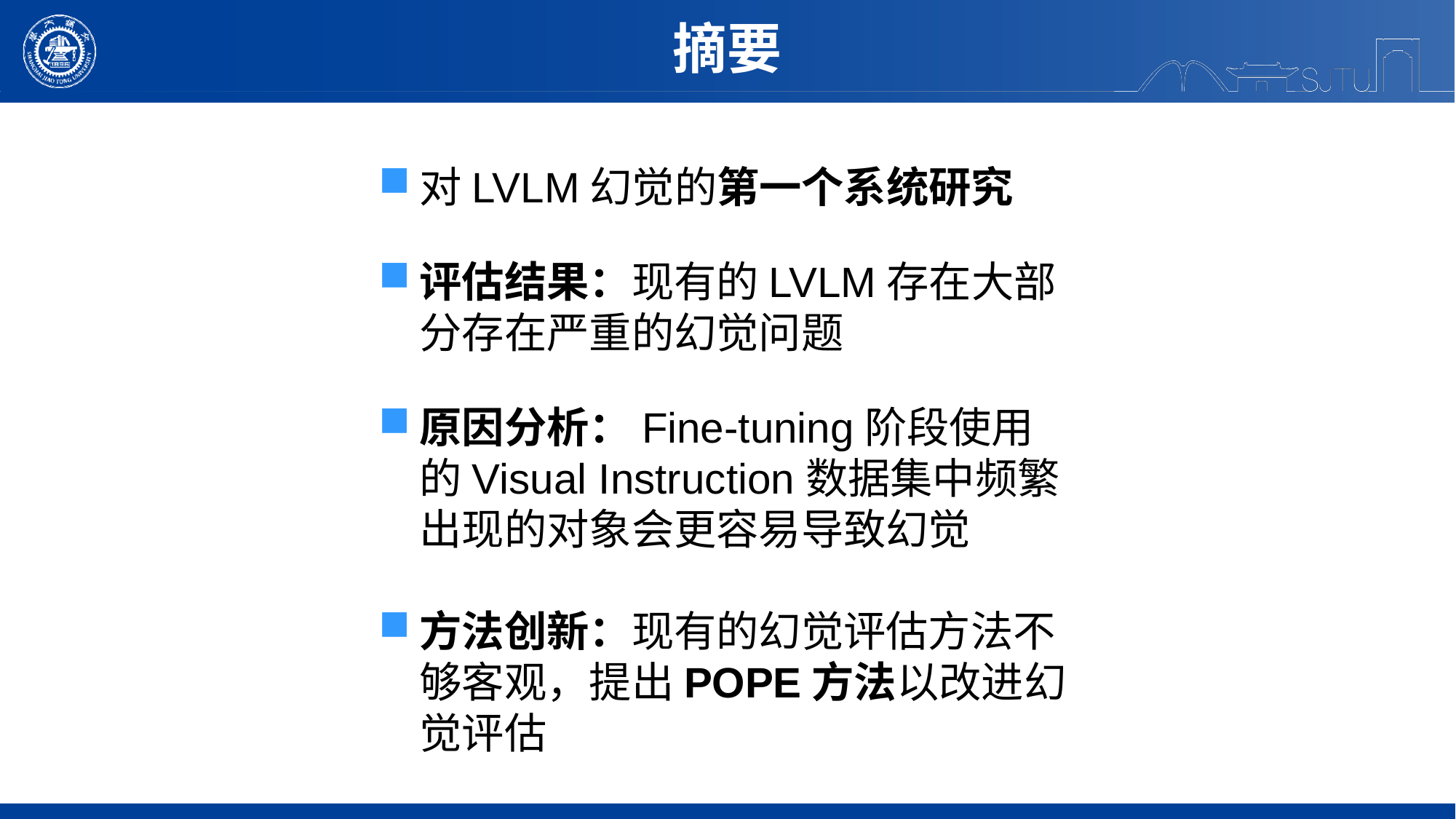

摘要
对LVLM幻觉的第一个系统研究

评估结果：现有的LVLM存在大部分存在严重的幻觉问题

原因分析：Fine-tuning阶段使用的Visual Instruction数据集中频繁出现的对象会更容易导致幻觉

方法创新：现有的幻觉评估方法不够客观，提出POPE方法以改进幻觉评估